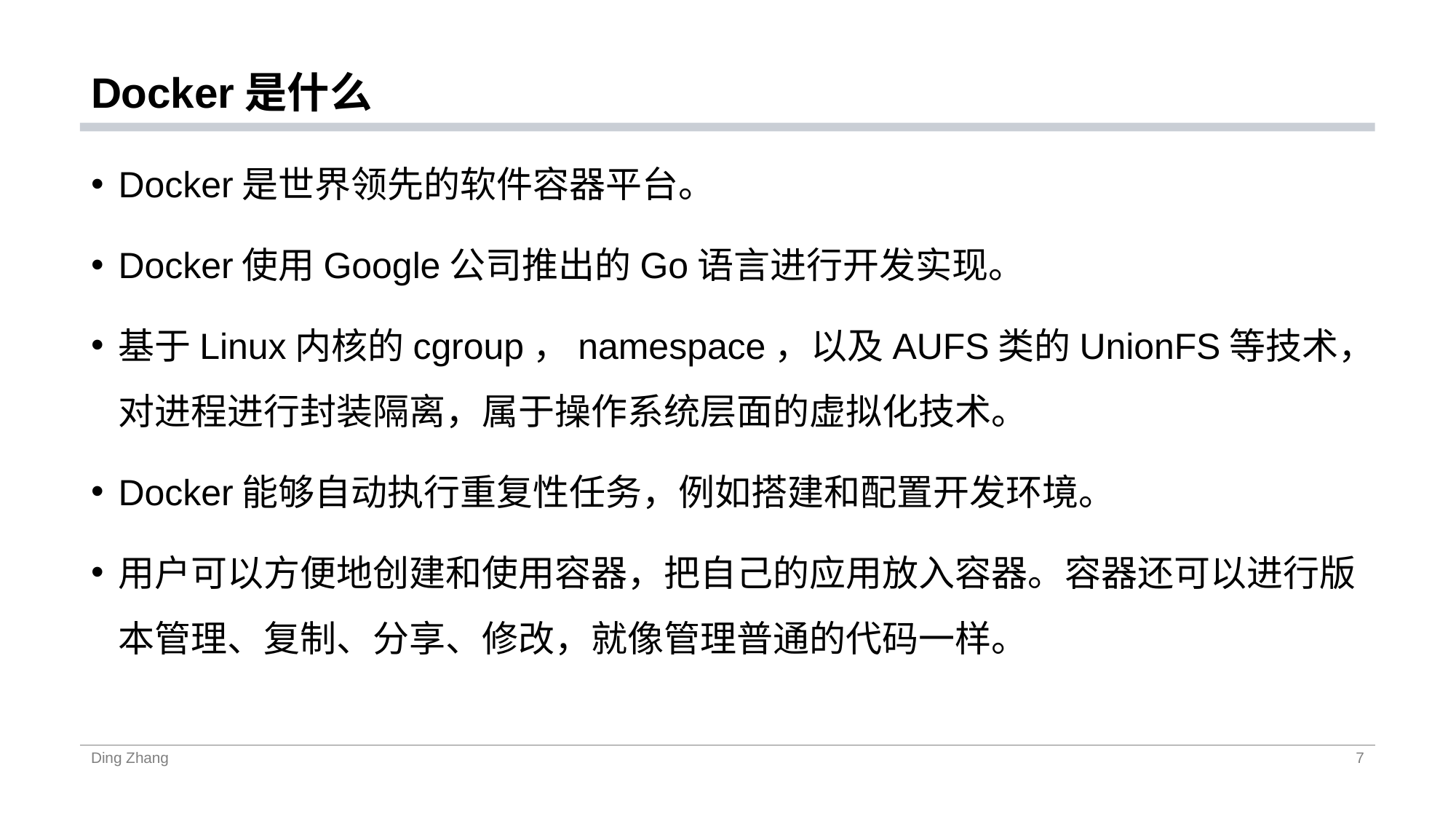

# Docker是什么
Docker是世界领先的软件容器平台。
Docker使用Google公司推出的Go语言进行开发实现。
基于Linux内核的cgroup，namespace，以及AUFS类的UnionFS等技术，对进程进行封装隔离，属于操作系统层面的虚拟化技术。
Docker能够自动执行重复性任务，例如搭建和配置开发环境。
用户可以方便地创建和使用容器，把自己的应用放入容器。容器还可以进行版本管理、复制、分享、修改，就像管理普通的代码一样。
Ding Zhang
7